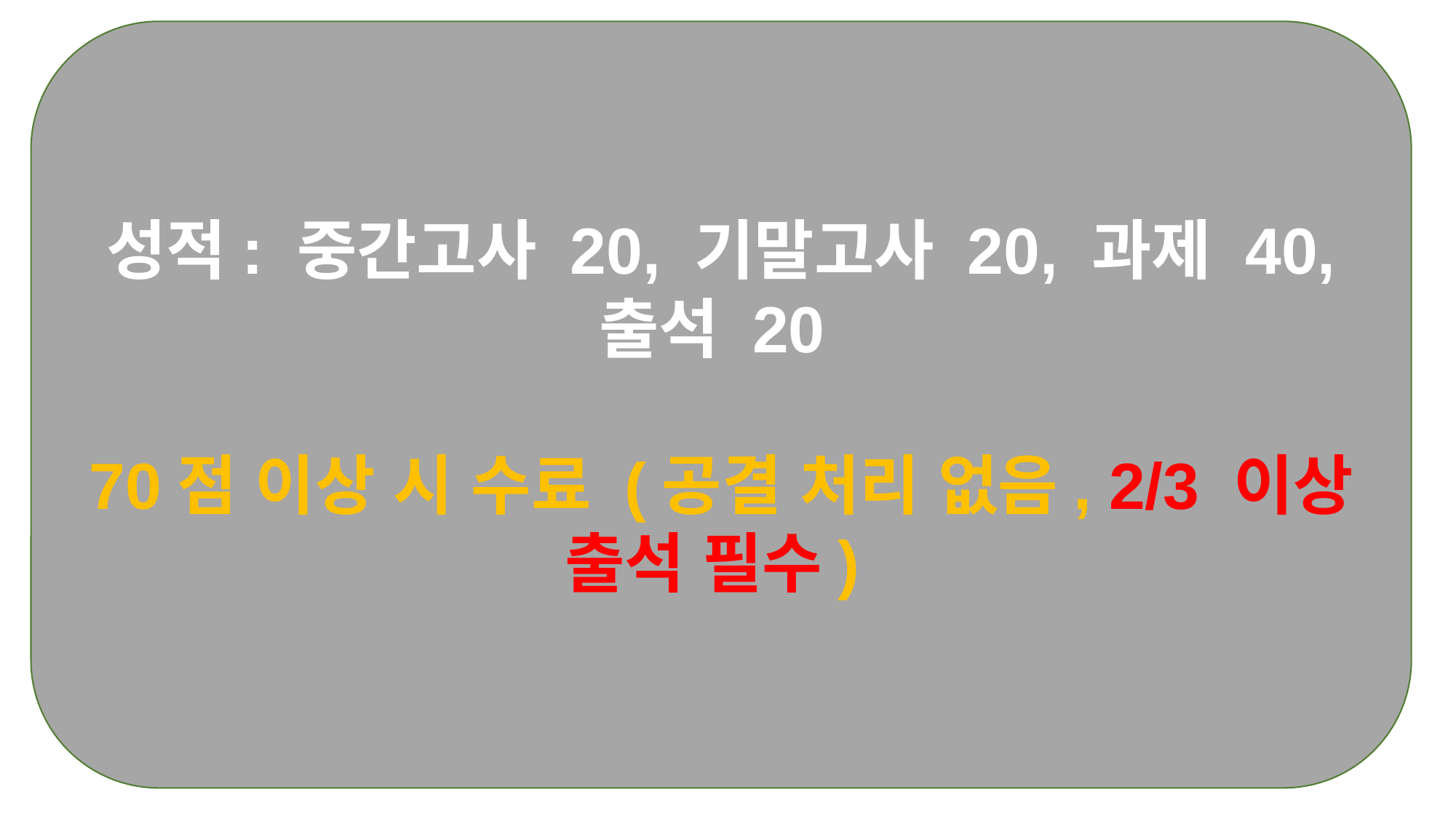

성적: 중간고사 20, 기말고사 20, 과제 40, 출석 20

70점 이상 시 수료 (공결 처리 없음, 2/3 이상 출석 필수)